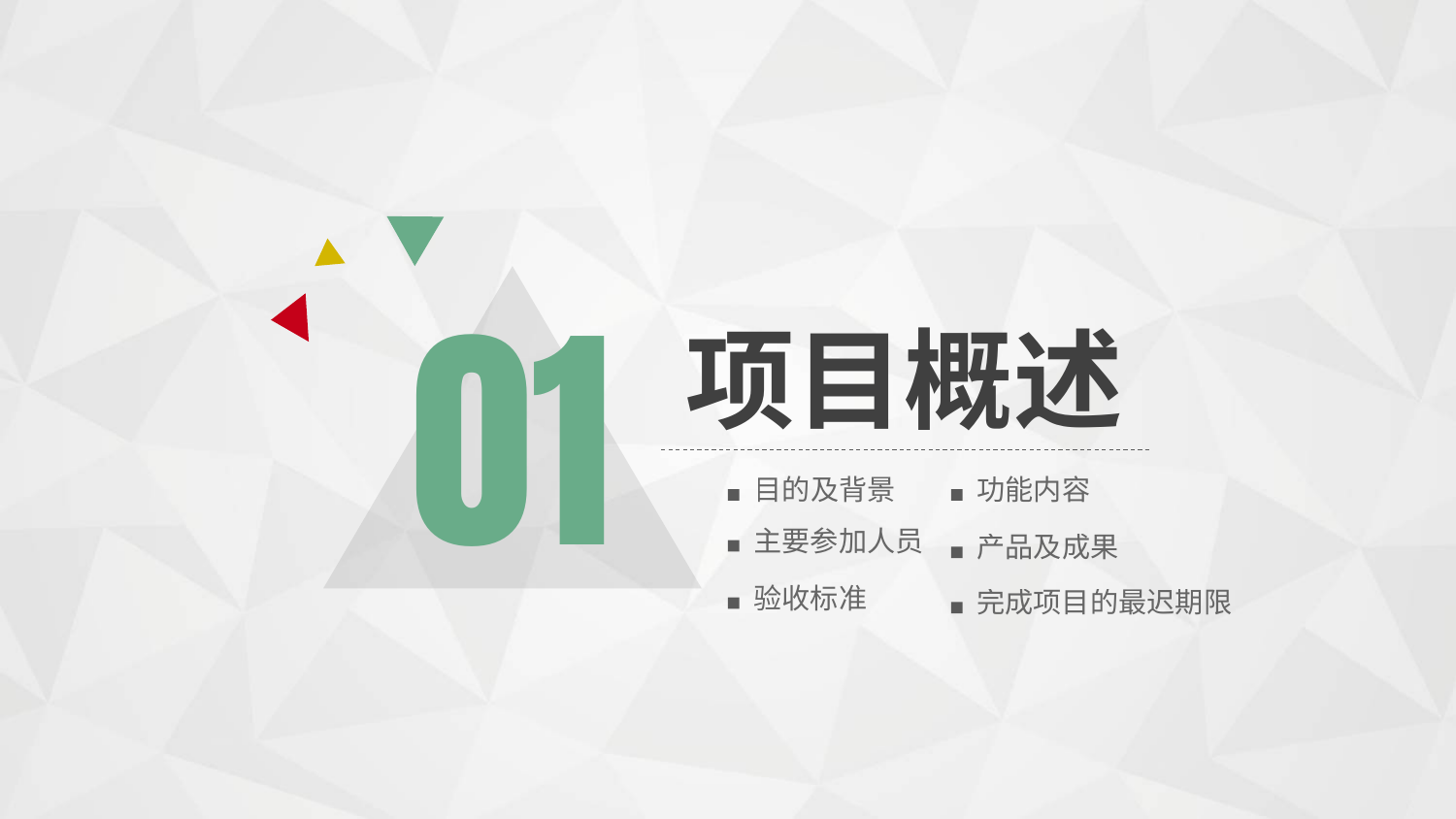

01

项目概述
目的及背景

功能内容

主要参加人员

产品及成果

验收标准

完成项目的最迟期限